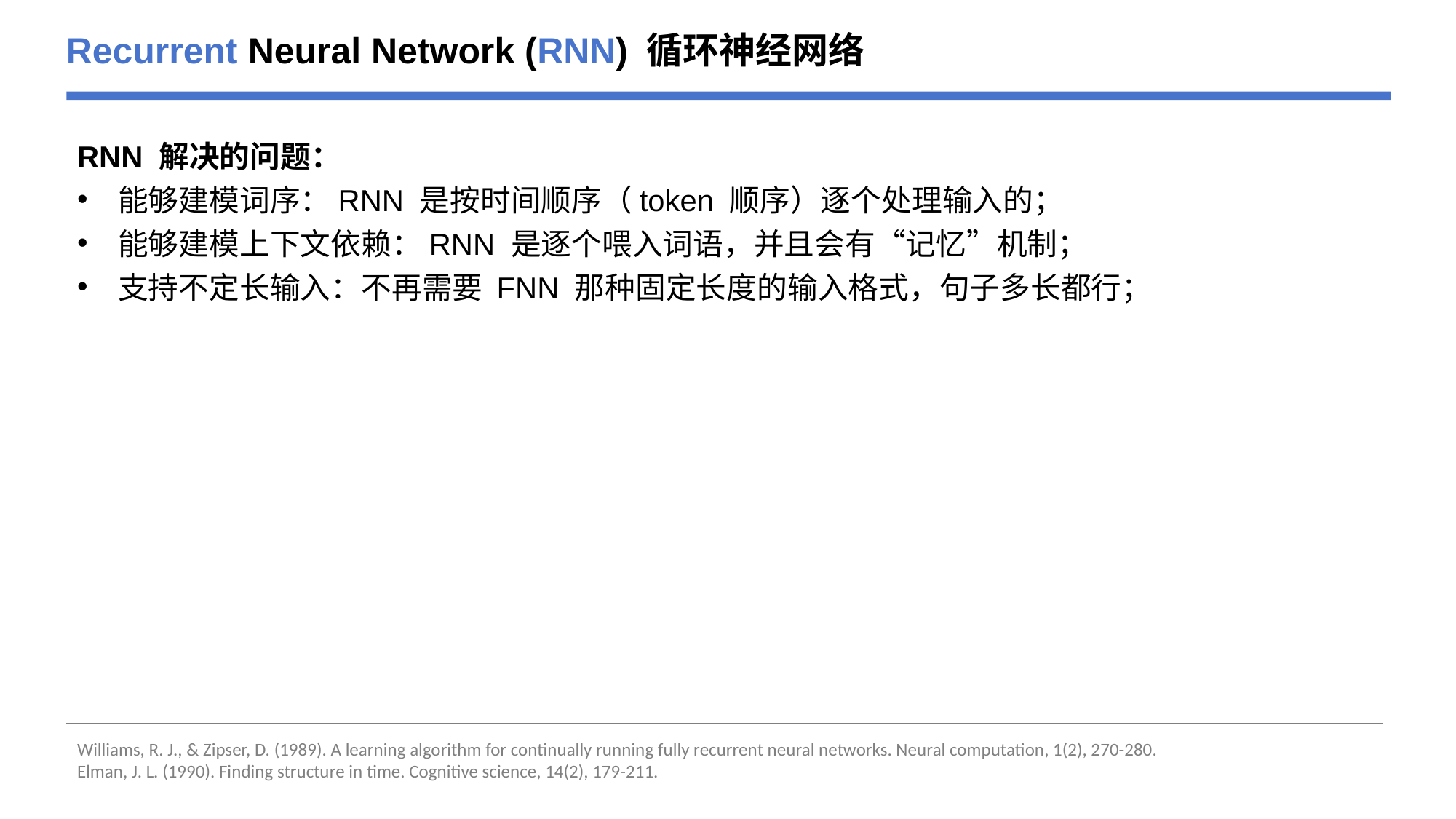

Recurrent Neural Network (RNN) 循环神经网络

RNN 解决的问题：
能够建模词序：RNN 是按时间顺序（token 顺序）逐个处理输入的；
能够建模上下文依赖：RNN 是逐个喂入词语，并且会有“记忆”机制；
支持不定长输入：不再需要 FNN 那种固定长度的输入格式，句子多长都行；
Williams, R. J., & Zipser, D. (1989). A learning algorithm for continually running fully recurrent neural networks. Neural computation, 1(2), 270-280.
Elman, J. L. (1990). Finding structure in time. Cognitive science, 14(2), 179-211.